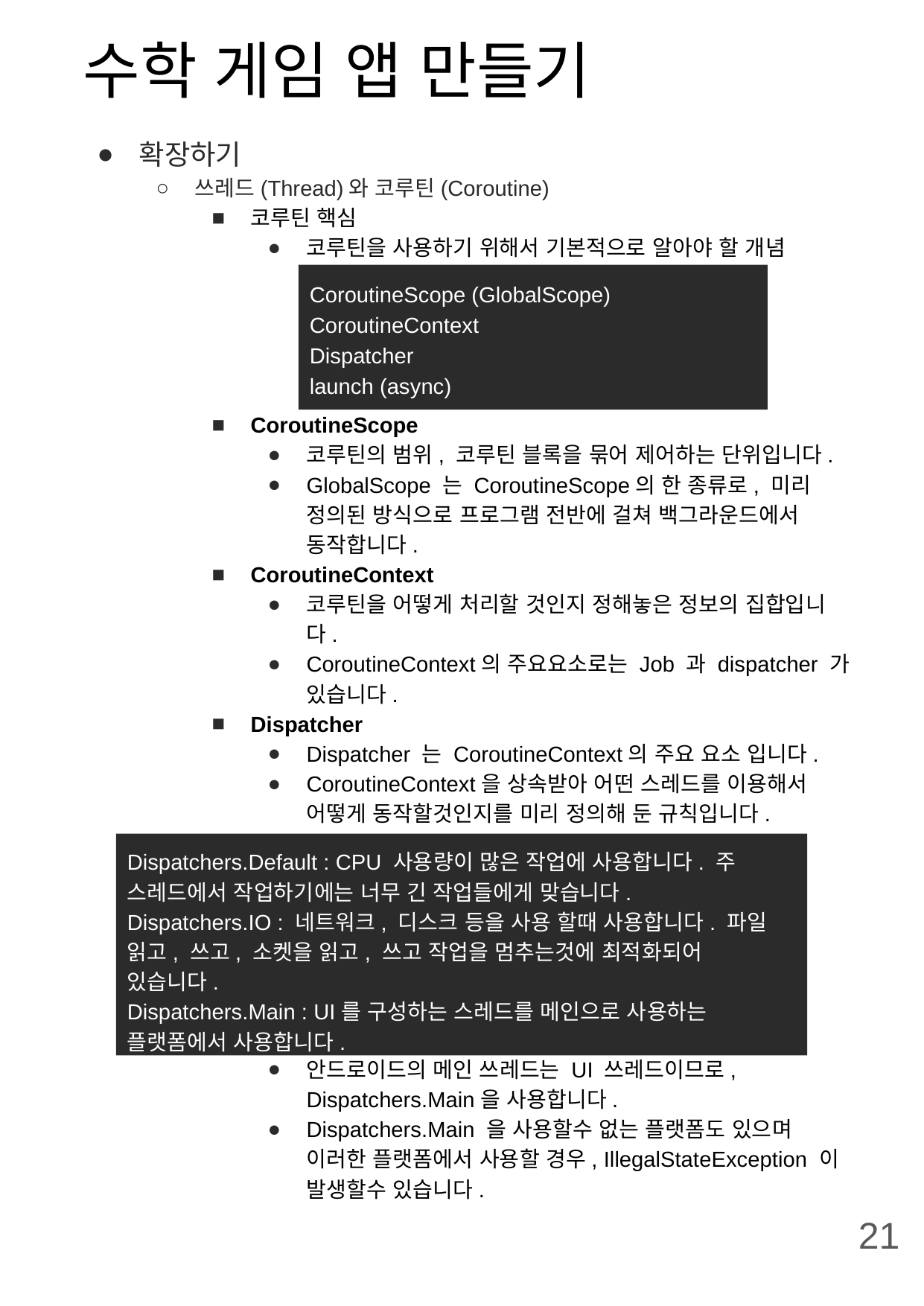

# 수학 게임 앱 만들기
확장하기
쓰레드(Thread)와 코루틴(Coroutine)
코루틴 핵심
코루틴을 사용하기 위해서 기본적으로 알아야 할 개념

CoroutineScope
코루틴의 범위, 코루틴 블록을 묶어 제어하는 단위입니다.
GlobalScope 는 CoroutineScope의 한 종류로, 미리 정의된 방식으로 프로그램 전반에 걸쳐 백그라운드에서 동작합니다.
CoroutineContext
코루틴을 어떻게 처리할 것인지 정해놓은 정보의 집합입니다.
CoroutineContext의 주요요소로는 Job 과 dispatcher 가 있습니다.
Dispatcher
Dispatcher 는 CoroutineContext의 주요 요소 입니다.
CoroutineContext을 상속받아 어떤 스레드를 이용해서 어떻게 동작할것인지를 미리 정의해 둔 규칙입니다.

안드로이드의 메인 쓰레드는 UI 쓰레드이므로, Dispatchers.Main을 사용합니다.
Dispatchers.Main 을 사용할수 없는 플랫폼도 있으며 이러한 플랫폼에서 사용할 경우, IllegalStateException 이 발생할수 있습니다.
CoroutineScope (GlobalScope)
CoroutineContext
Dispatcher
launch (async)
Dispatchers.Default : CPU 사용량이 많은 작업에 사용합니다. 주 스레드에서 작업하기에는 너무 긴 작업들에게 맞습니다.
Dispatchers.IO : 네트워크, 디스크 등을 사용 할때 사용합니다. 파일 읽고, 쓰고, 소켓을 읽고, 쓰고 작업을 멈추는것에 최적화되어 있습니다.
Dispatchers.Main : UI를 구성하는 스레드를 메인으로 사용하는 플랫폼에서 사용합니다.
21